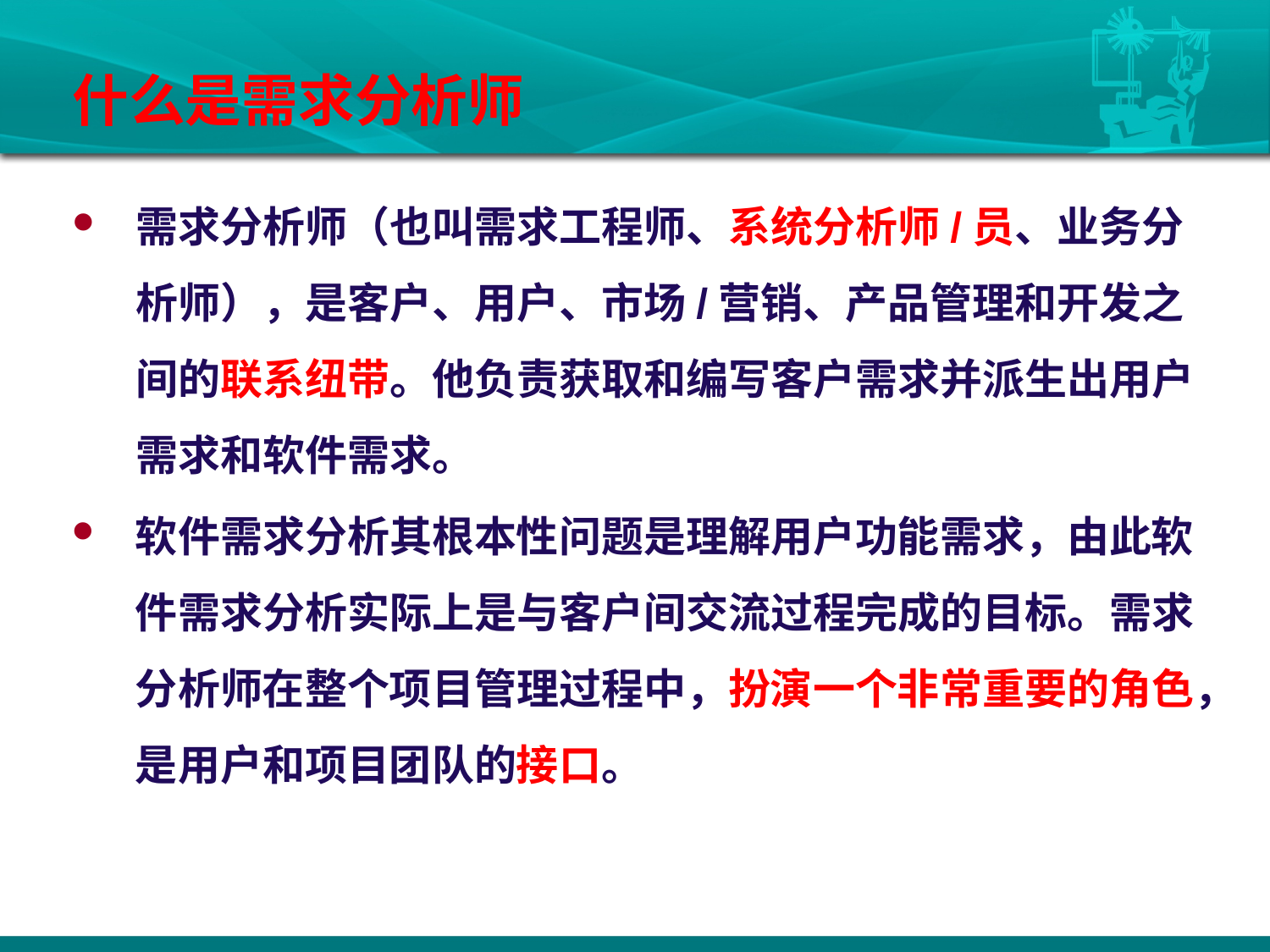

# 什么是需求分析师
需求分析师（也叫需求工程师、系统分析师/员、业务分析师），是客户、用户、市场/营销、产品管理和开发之间的联系纽带。他负责获取和编写客户需求并派生出用户需求和软件需求。

软件需求分析其根本性问题是理解用户功能需求，由此软件需求分析实际上是与客户间交流过程完成的目标。需求分析师在整个项目管理过程中，扮演一个非常重要的角色，是用户和项目团队的接口。